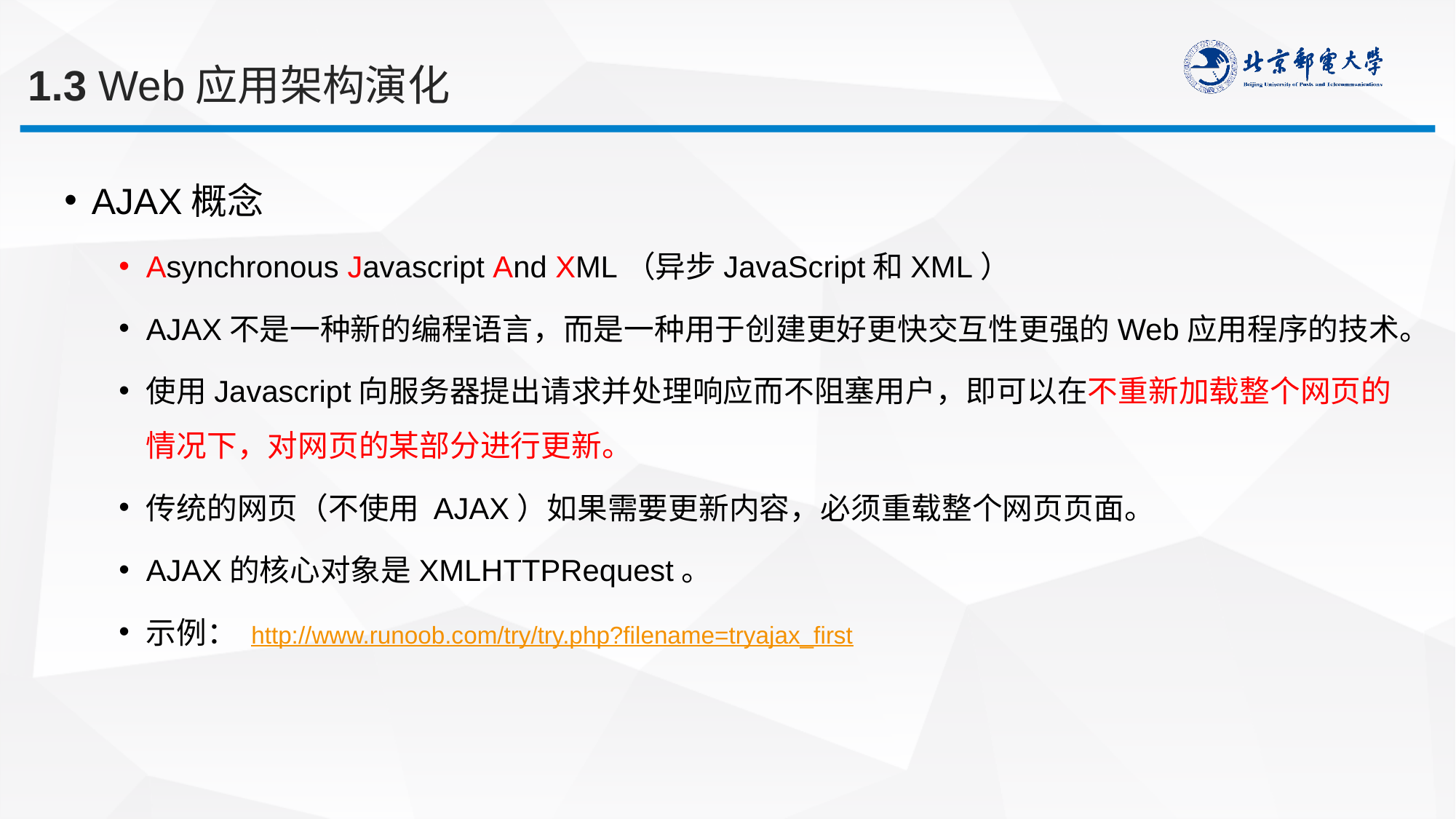

1.3 Web应用架构演化

AJAX概念
Asynchronous Javascript And XML（异步JavaScript和XML）
AJAX不是一种新的编程语言，而是一种用于创建更好更快交互性更强的Web应用程序的技术。
使用Javascript向服务器提出请求并处理响应而不阻塞用户，即可以在不重新加载整个网页的情况下，对网页的某部分进行更新。
传统的网页（不使用 AJAX）如果需要更新内容，必须重载整个网页页面。
AJAX的核心对象是XMLHTTPRequest。
示例： http://www.runoob.com/try/try.php?filename=tryajax_first